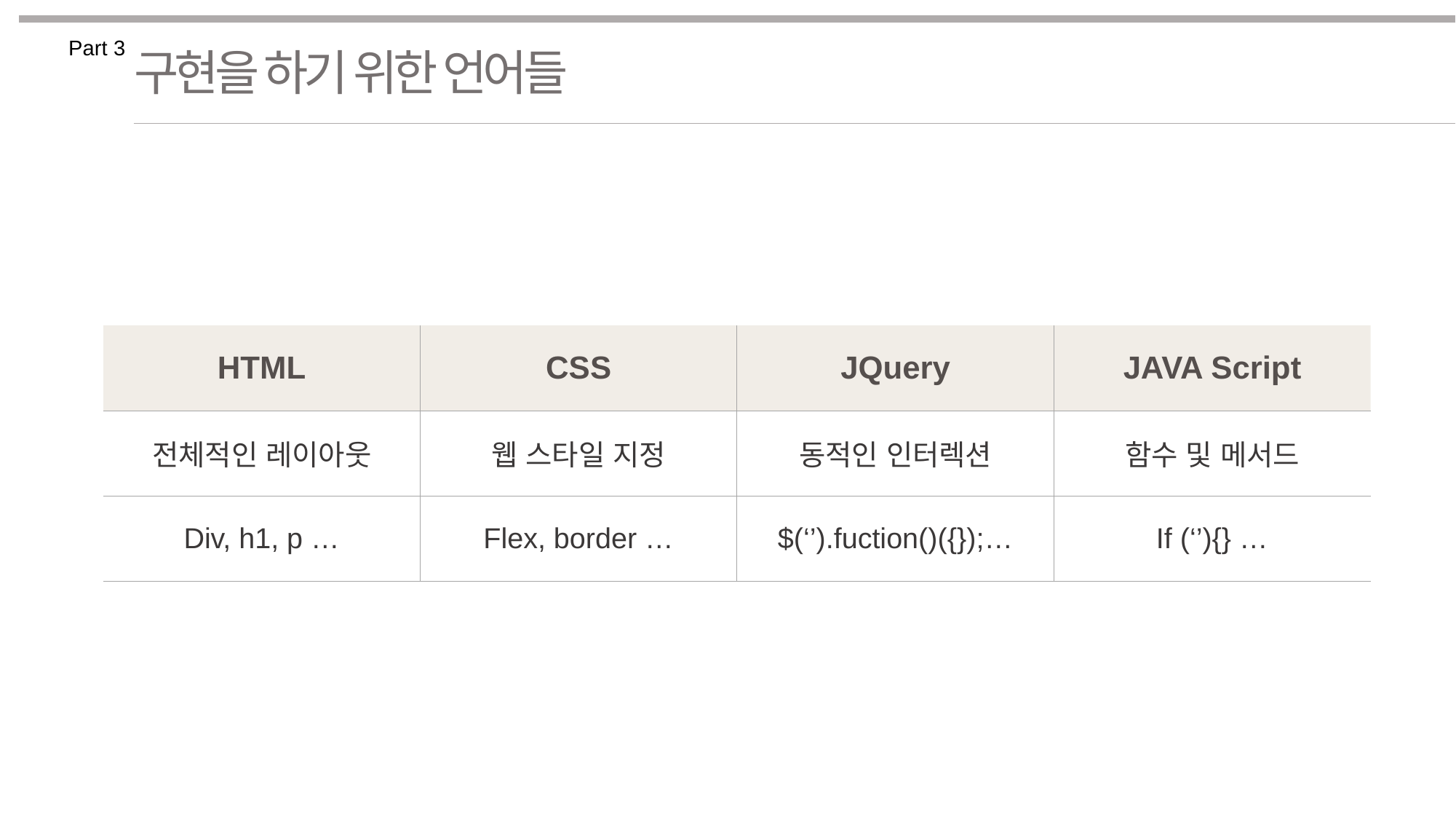

Part 3
구현을 하기 위한 언어들
| HTML | CSS | JQuery | JAVA Script |
| --- | --- | --- | --- |
| 전체적인 레이아웃 | 웹 스타일 지정 | 동적인 인터렉션 | 함수 및 메서드 |
| Div, h1, p … | Flex, border … | $(‘’).fuction()({});… | If (‘’){} … |